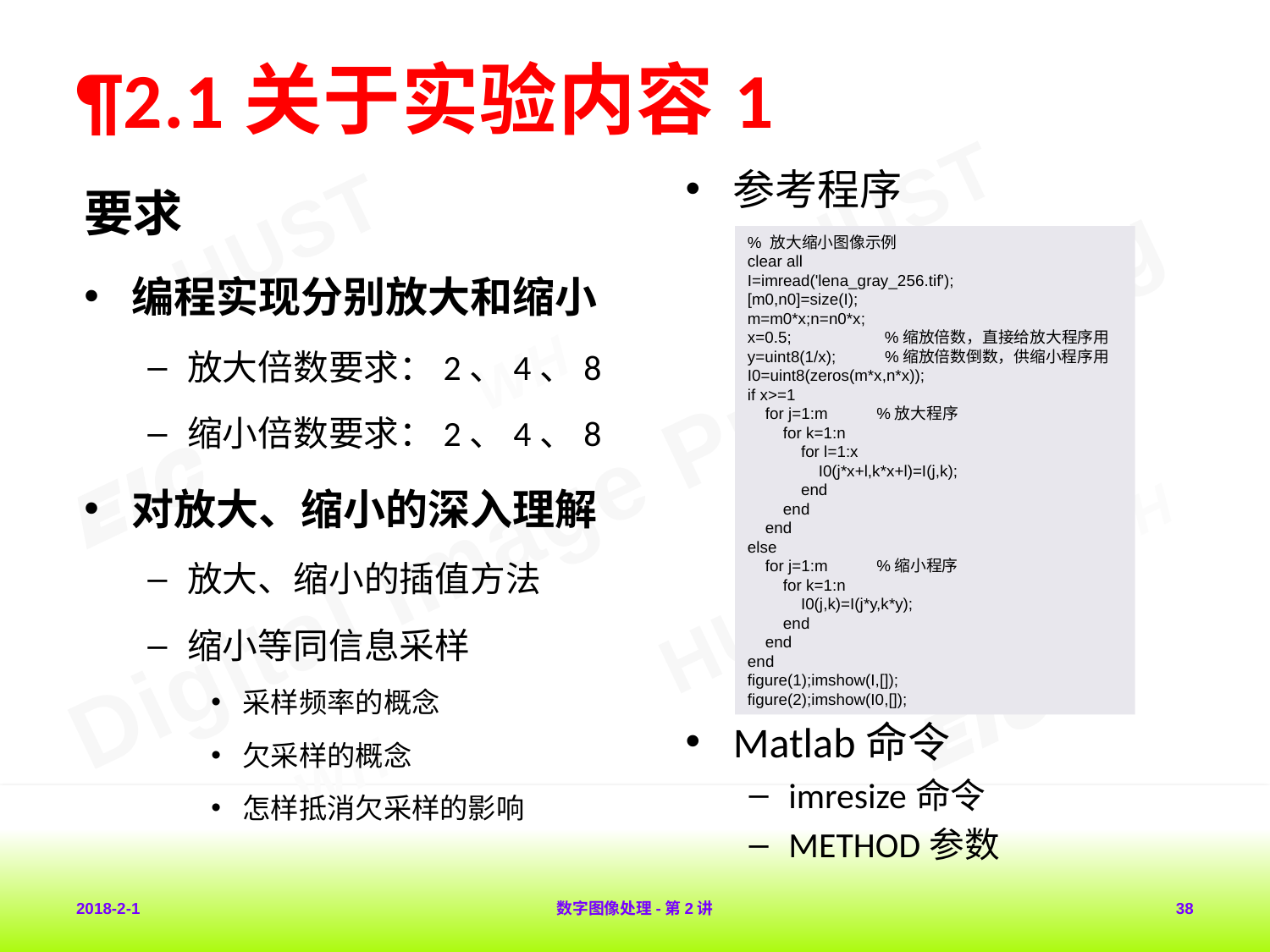

# ¶2.1关于实验内容1
参考程序

Matlab命令
imresize命令
METHOD参数
要求
编程实现分别放大和缩小
放大倍数要求：2、4、8
缩小倍数要求：2、4、8
对放大、缩小的深入理解
放大、缩小的插值方法
缩小等同信息采样
采样频率的概念
欠采样的概念
怎样抵消欠采样的影响

% 放大缩小图像示例
clear all
I=imread('lena_gray_256.tif');
[m0,n0]=size(I);
m=m0*x;n=n0*x;
x=0.5;                     %缩放倍数，直接给放大程序用
y=uint8(1/x);           %缩放倍数倒数，供缩小程序用
I0=uint8(zeros(m*x,n*x));
if x>=1
    for j=1:m           %放大程序
        for k=1:n
            for l=1:x
                I0(j*x+l,k*x+l)=I(j,k);
            end
        end
    end
else
    for j=1:m           %缩小程序
        for k=1:n
            I0(j,k)=I(j*y,k*y);
        end
    end
end
figure(1);imshow(I,[]);
figure(2);imshow(I0,[]);
2018-2-1
数字图像处理-第2讲
38